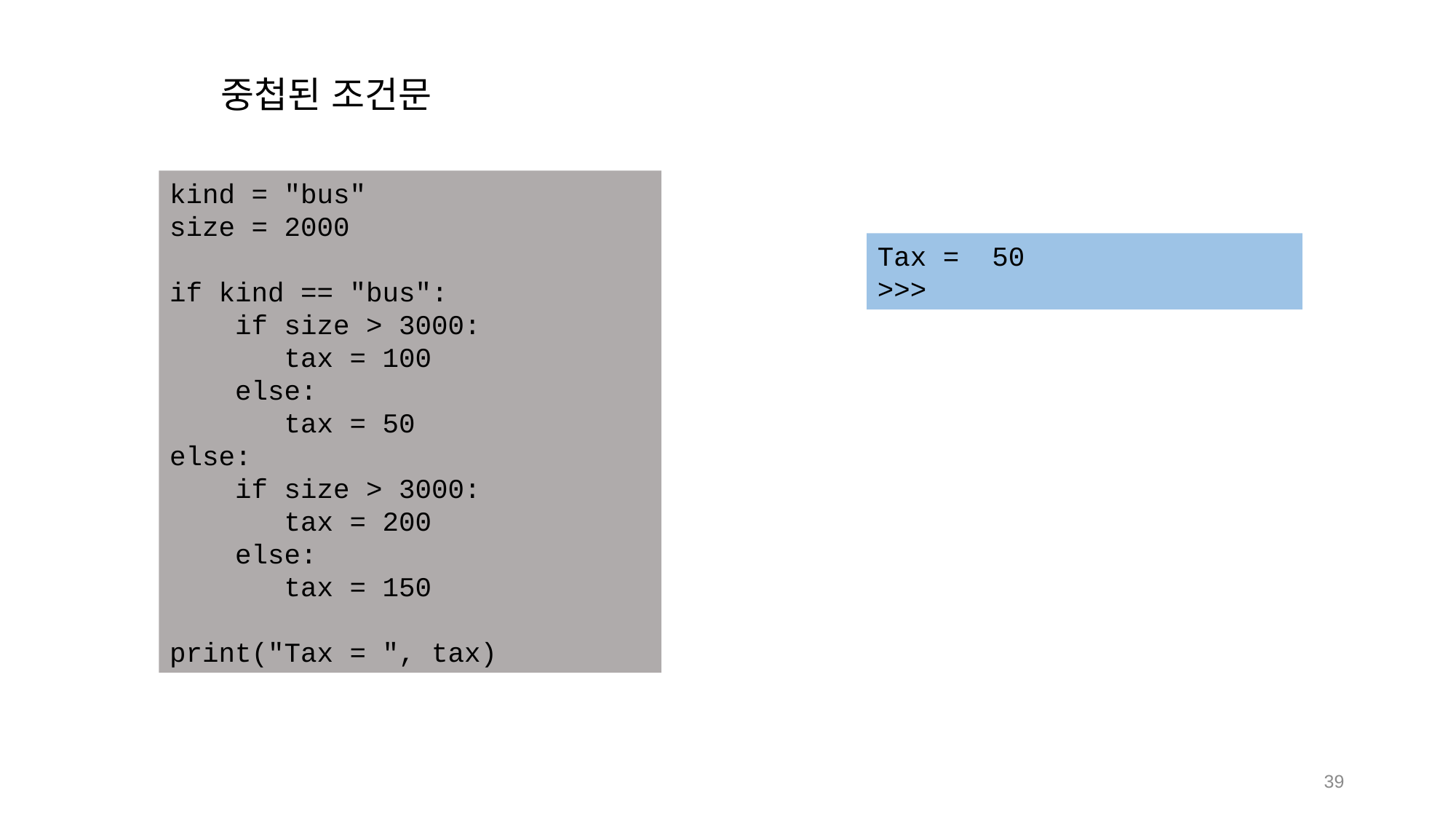

중첩된 조건문
kind = "bus"
size = 2000

if kind == "bus":
    if size > 3000:
       tax = 100
    else:
       tax = 50
else:
    if size > 3000:
       tax = 200
    else:
       tax = 150

print("Tax = ", tax)
Tax =  50
>>>
39